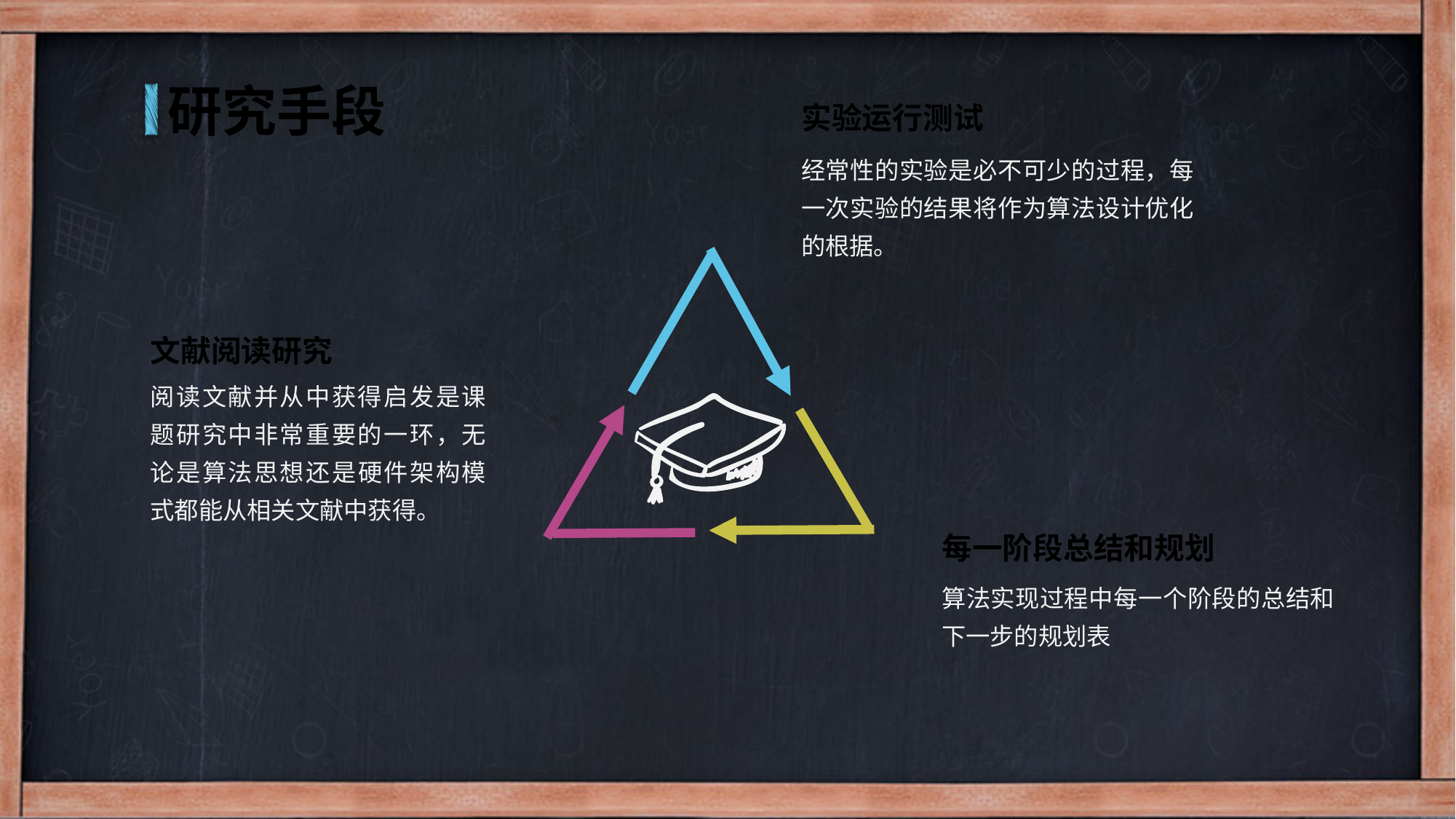

研究手段

实验运行测试
经常性的实验是必不可少的过程，每一次实验的结果将作为算法设计优化的根据。

文献阅读研究
阅读文献并从中获得启发是课题研究中非常重要的一环，无论是算法思想还是硬件架构模式都能从相关文献中获得。
每一阶段总结和规划
算法实现过程中每一个阶段的总结和下一步的规划表